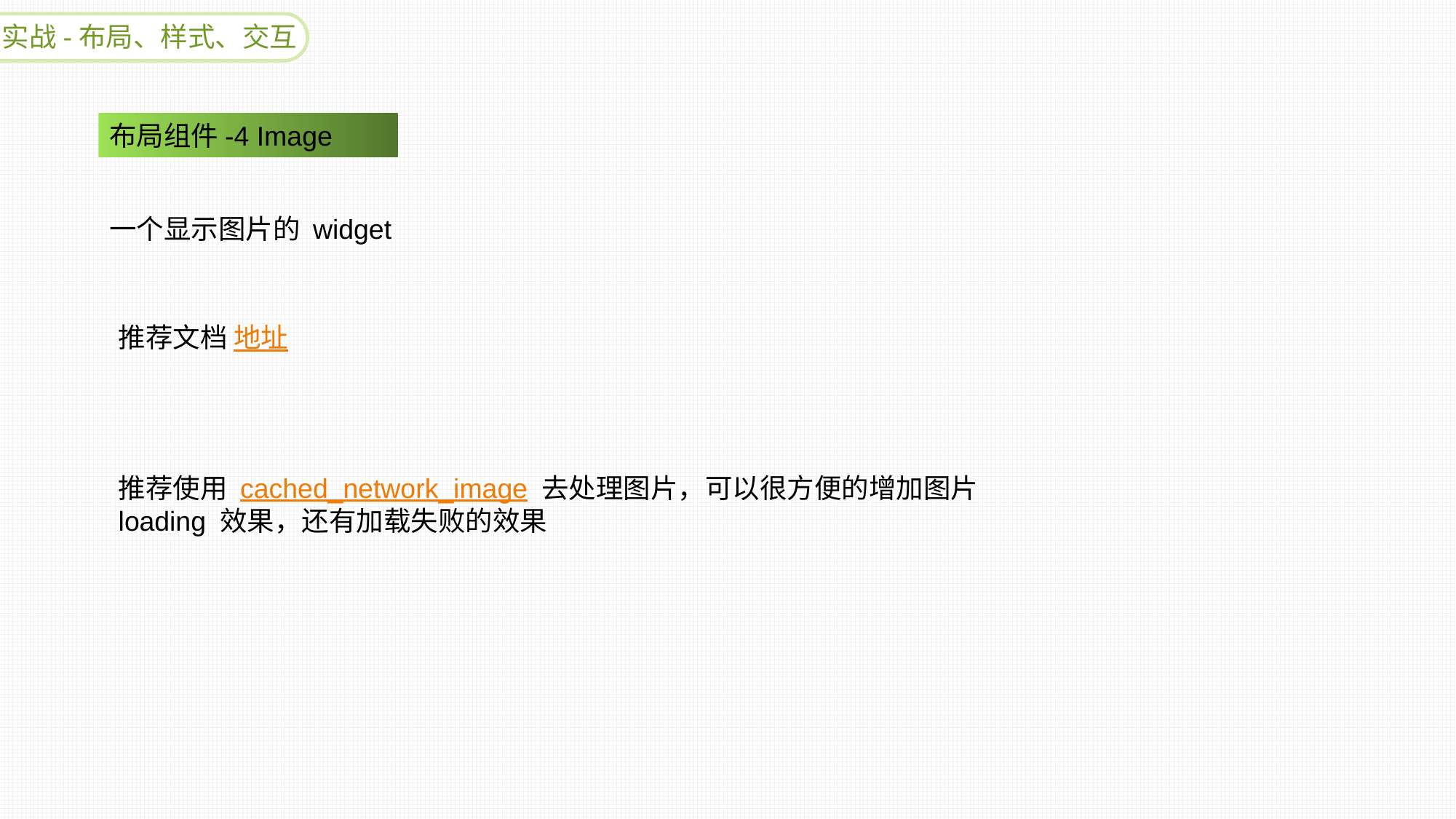

实战-布局、样式、交互
布局组件-4 Image
一个显示图片的 widget
推荐文档 地址
推荐使用 cached_network_image 去处理图片，可以很方便的增加图片 loading 效果，还有加载失败的效果